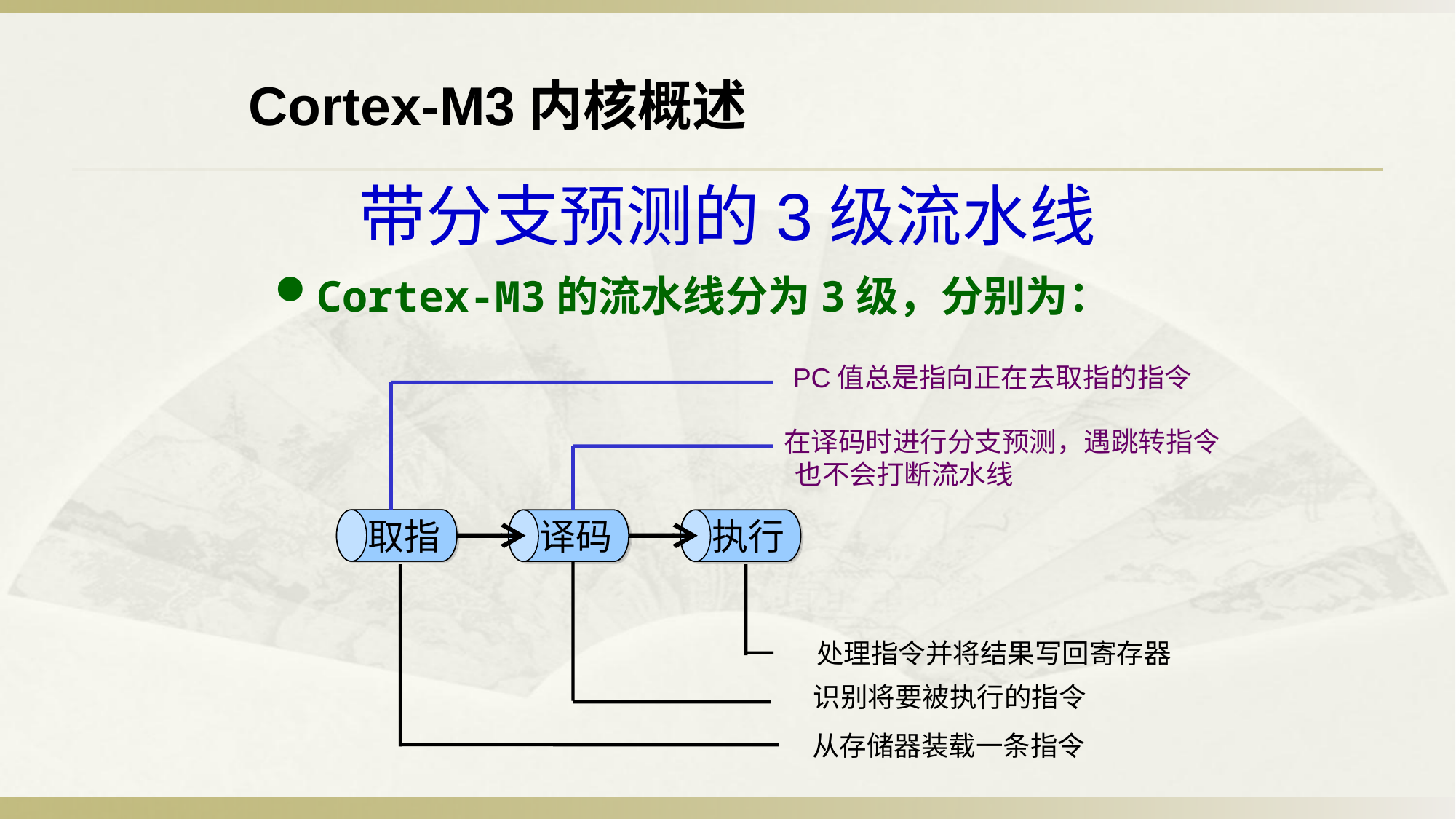

Cortex-M3内核概述
# 带分支预测的3级流水线
Cortex-M3的流水线分为3级，分别为：
PC值总是指向正在去取指的指令

在译码时进行分支预测，遇跳转指令也不会打断流水线

取指
译码
执行
取指
译码
执行

处理指令并将结果写回寄存器

识别将要被执行的指令

从存储器装载一条指令